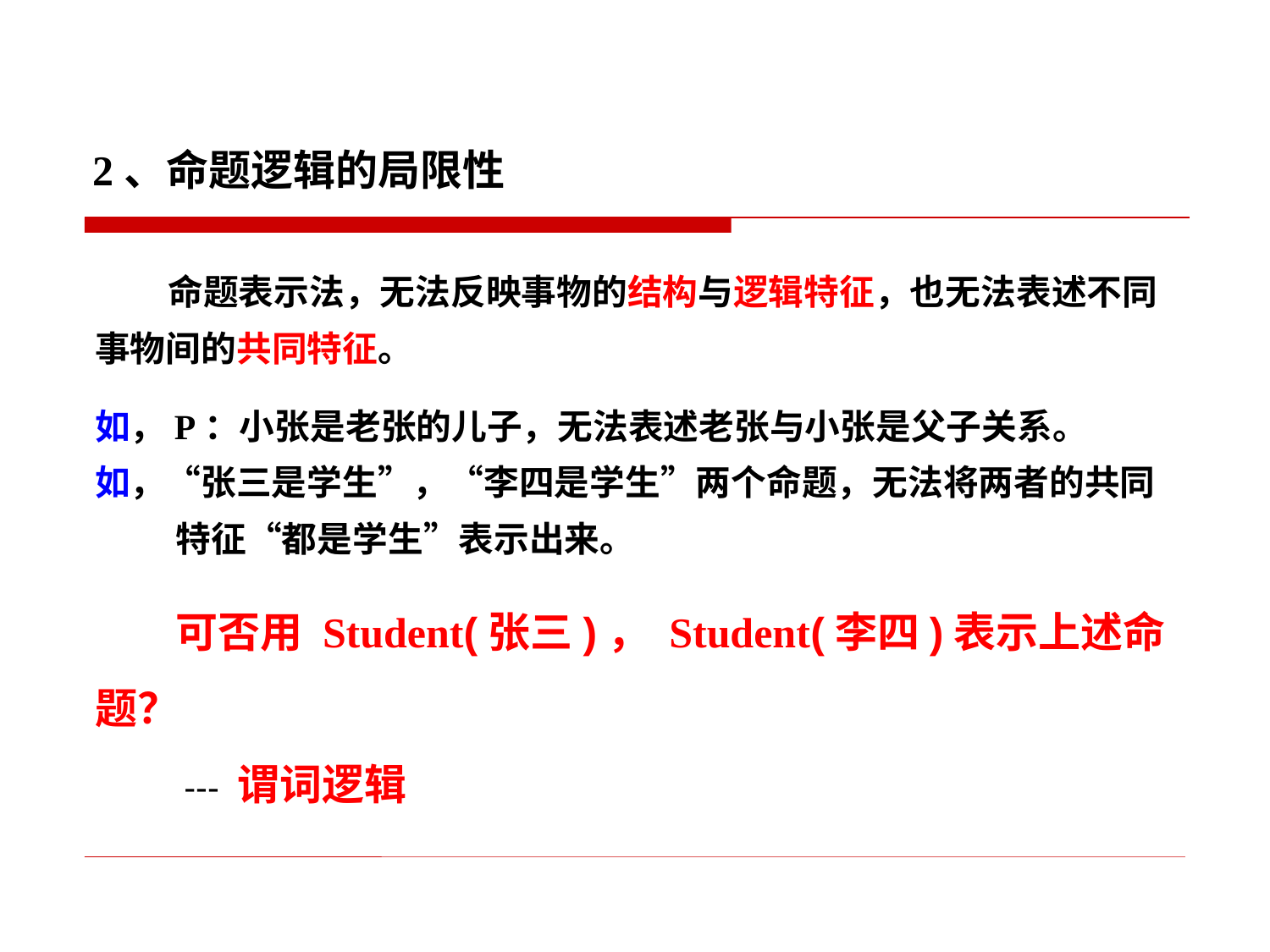

2、命题逻辑的局限性
        命题表示法，无法反映事物的结构与逻辑特征，也无法表述不同事物间的共同特征。
如，P：小张是老张的儿子，无法表述老张与小张是父子关系。
如，“张三是学生”，“李四是学生”两个命题，无法将两者的共同
         特征“都是学生”表示出来。
         可否用 Student(张三)， Student(李四)表示上述命题？
          --- 谓词逻辑